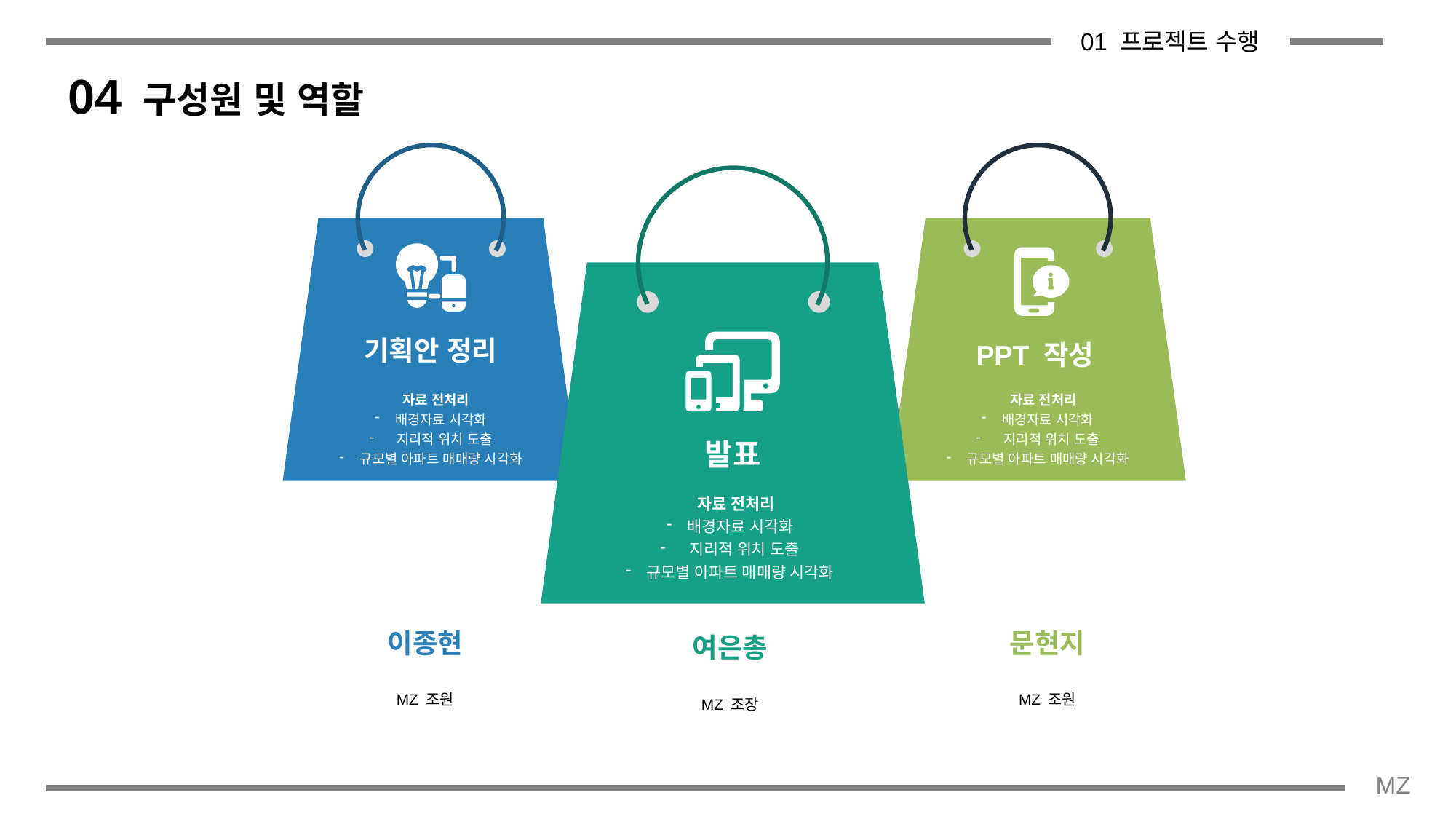

01 프로젝트 수행
04
구성원 및 역할

기획안 정리

PPT 작성
  자료 전처리
배경자료 시각화
 지리적 위치 도출
규모별 아파트 매매량 시각화
  자료 전처리
배경자료 시각화
 지리적 위치 도출
규모별 아파트 매매량 시각화
발표
  자료 전처리
배경자료 시각화
 지리적 위치 도출
규모별 아파트 매매량 시각화

이종현
MZ 조원
문현지
MZ 조원
여은총
MZ 조장
MZ